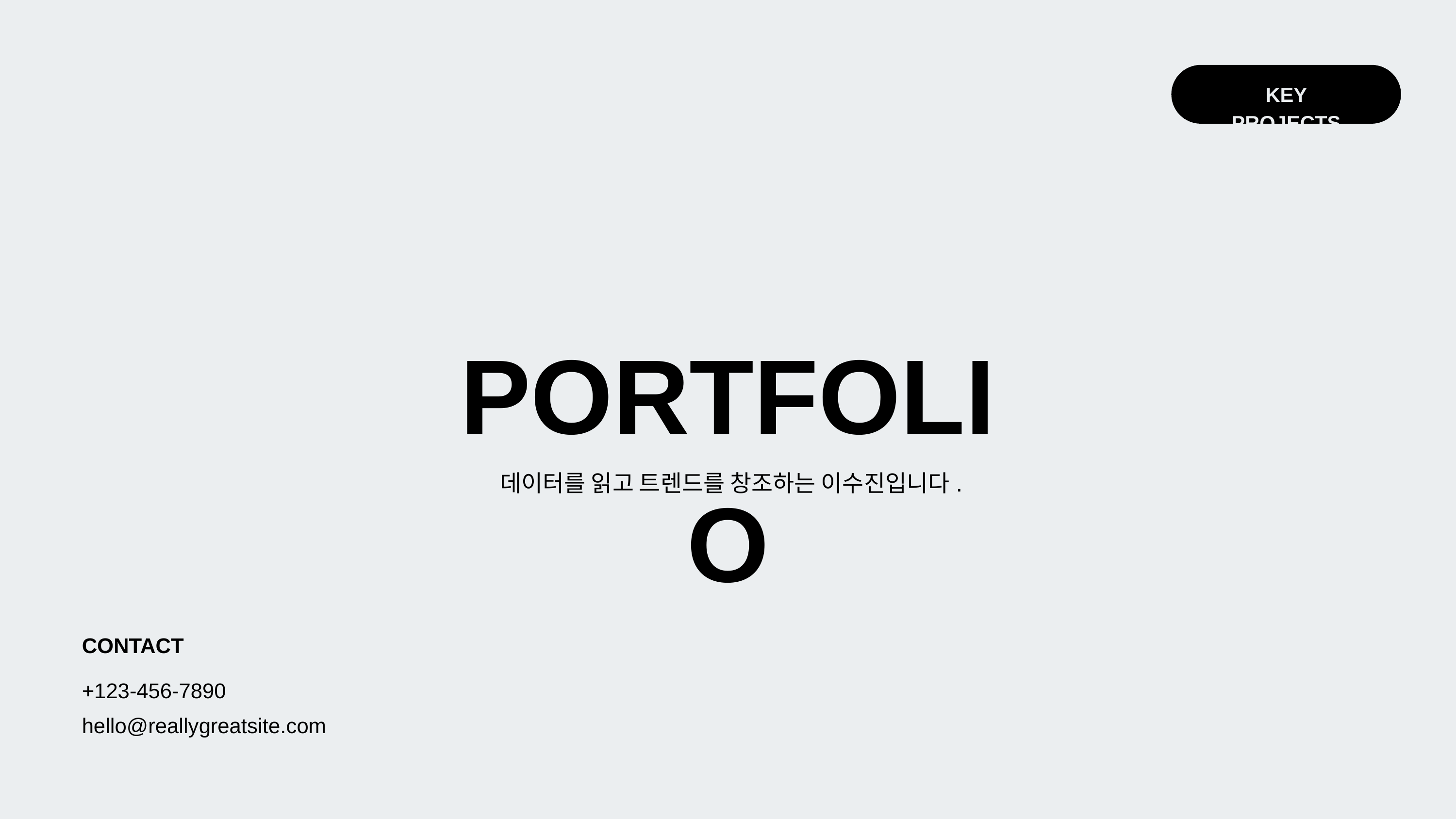

KEY PROJECTS
PORTFOLIO
데이터를 읽고 트렌드를 창조하는 이수진입니다.
CONTACT
+123-456-7890
hello@reallygreatsite.com